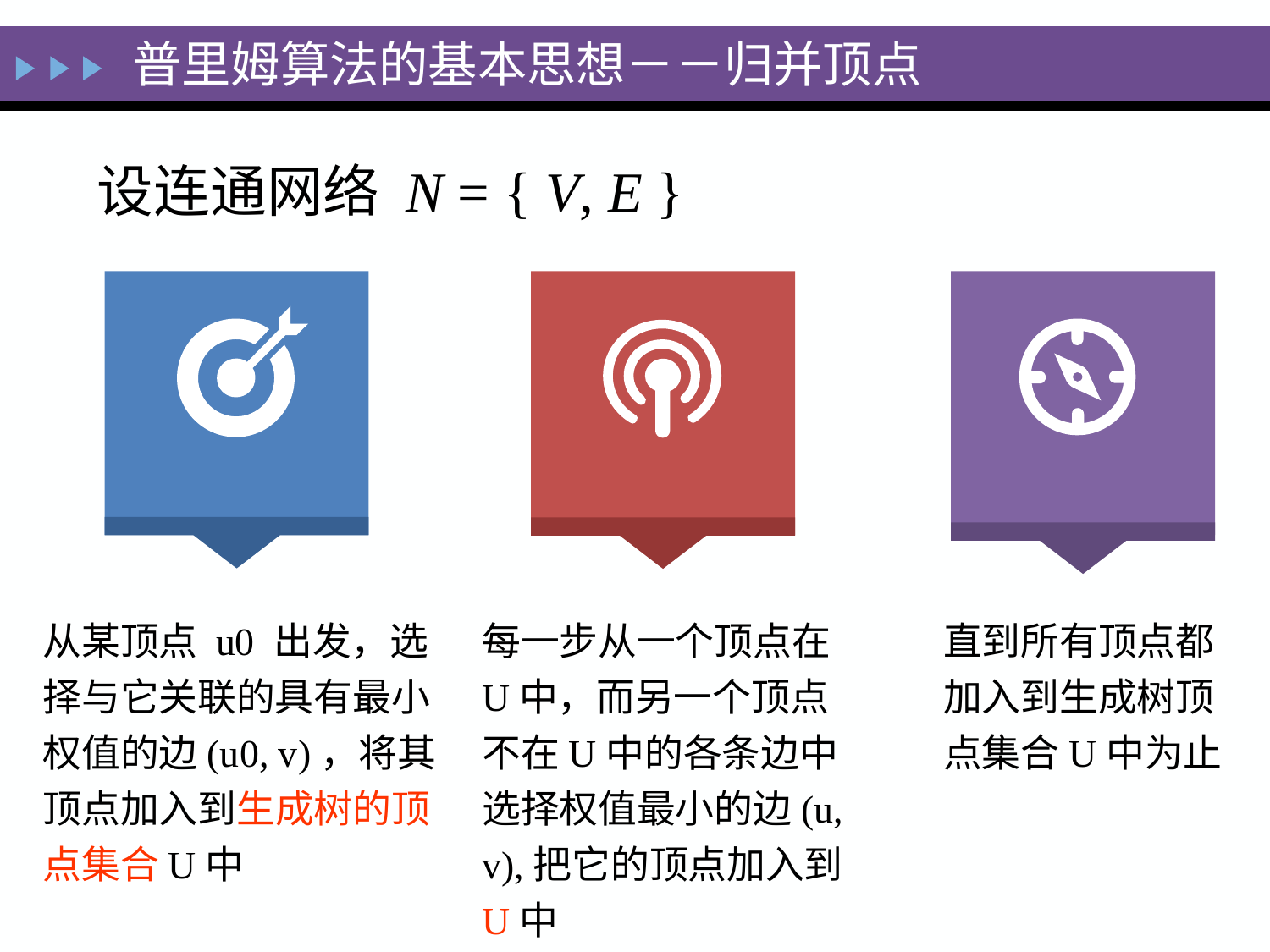

普里姆算法的基本思想－－归并顶点
设连通网络 N = { V, E }

从某顶点 u0 出发，选择与它关联的具有最小权值的边(u0, v)，将其顶点加入到生成树的顶点集合U中
每一步从一个顶点在U中，而另一个顶点不在U中的各条边中选择权值最小的边(u, v),把它的顶点加入到U中
直到所有顶点都加入到生成树顶点集合U中为止